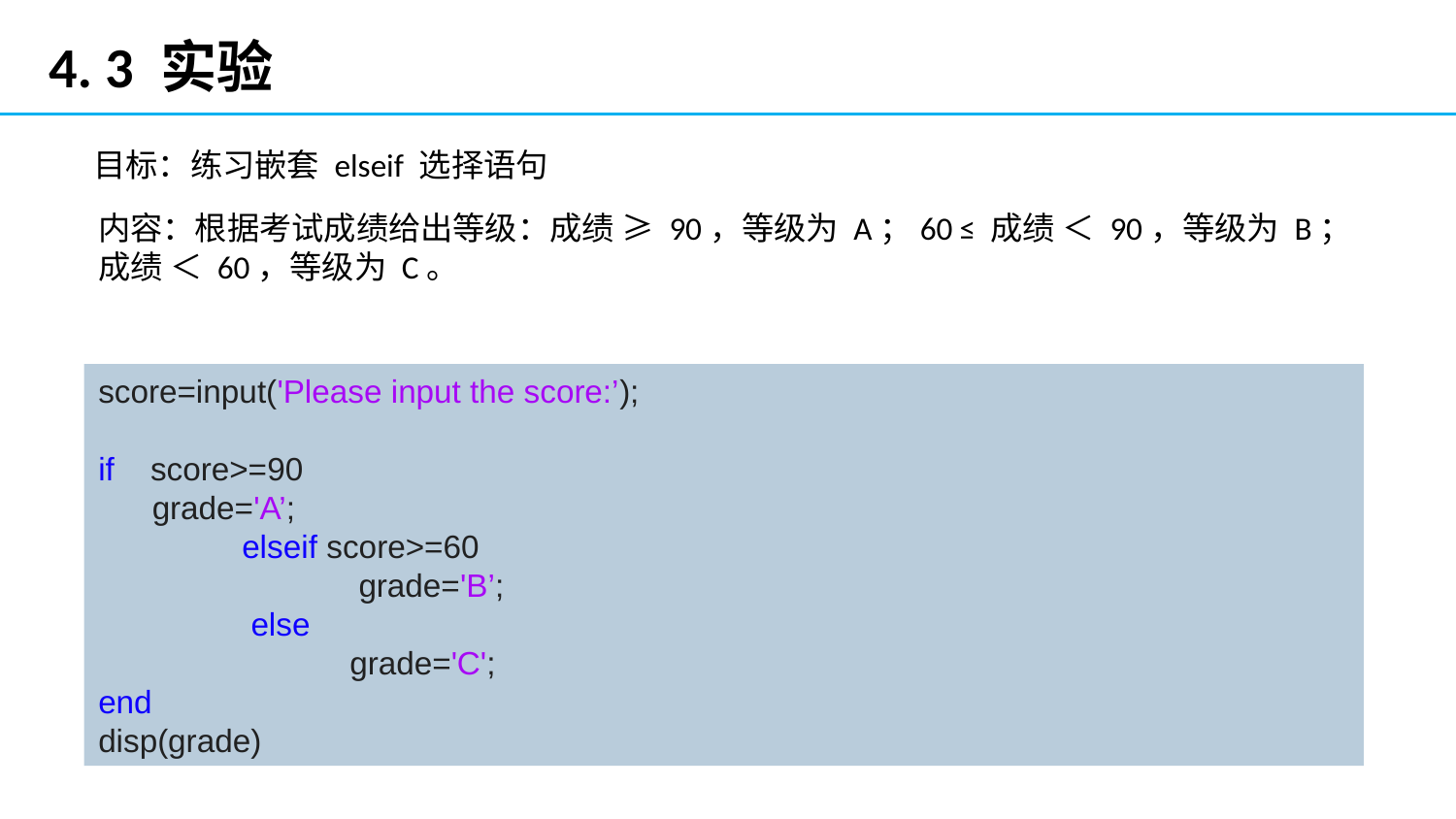

# 4. 3 实验
目标：练习嵌套 elseif 选择语句
内容：根据考试成绩给出等级：成绩 ≥ 90，等级为 A；60 ≤ 成绩 ＜ 90，等级为 B；成绩 ＜ 60，等级为 C。
score=input('Please input the score:’);

if    score>=90
      grade='A’;
                elseif score>=60
                             grade='B’;
                 else
                            grade='C';
end
disp(grade)